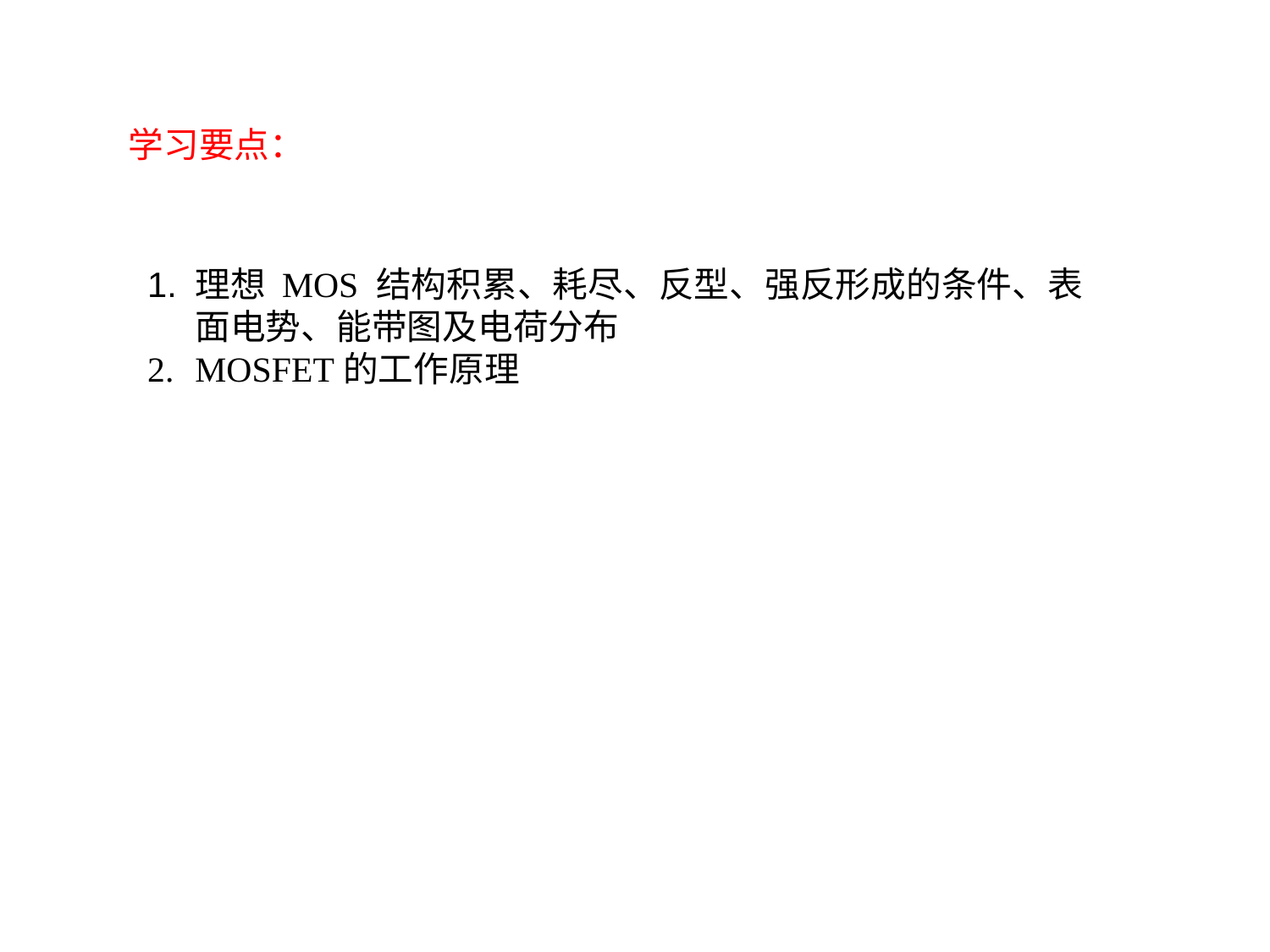

学习要点：

理想 MOS 结构积累、耗尽、反型、强反形成的条件、表面电势、能带图及电荷分布
MOSFET的工作原理